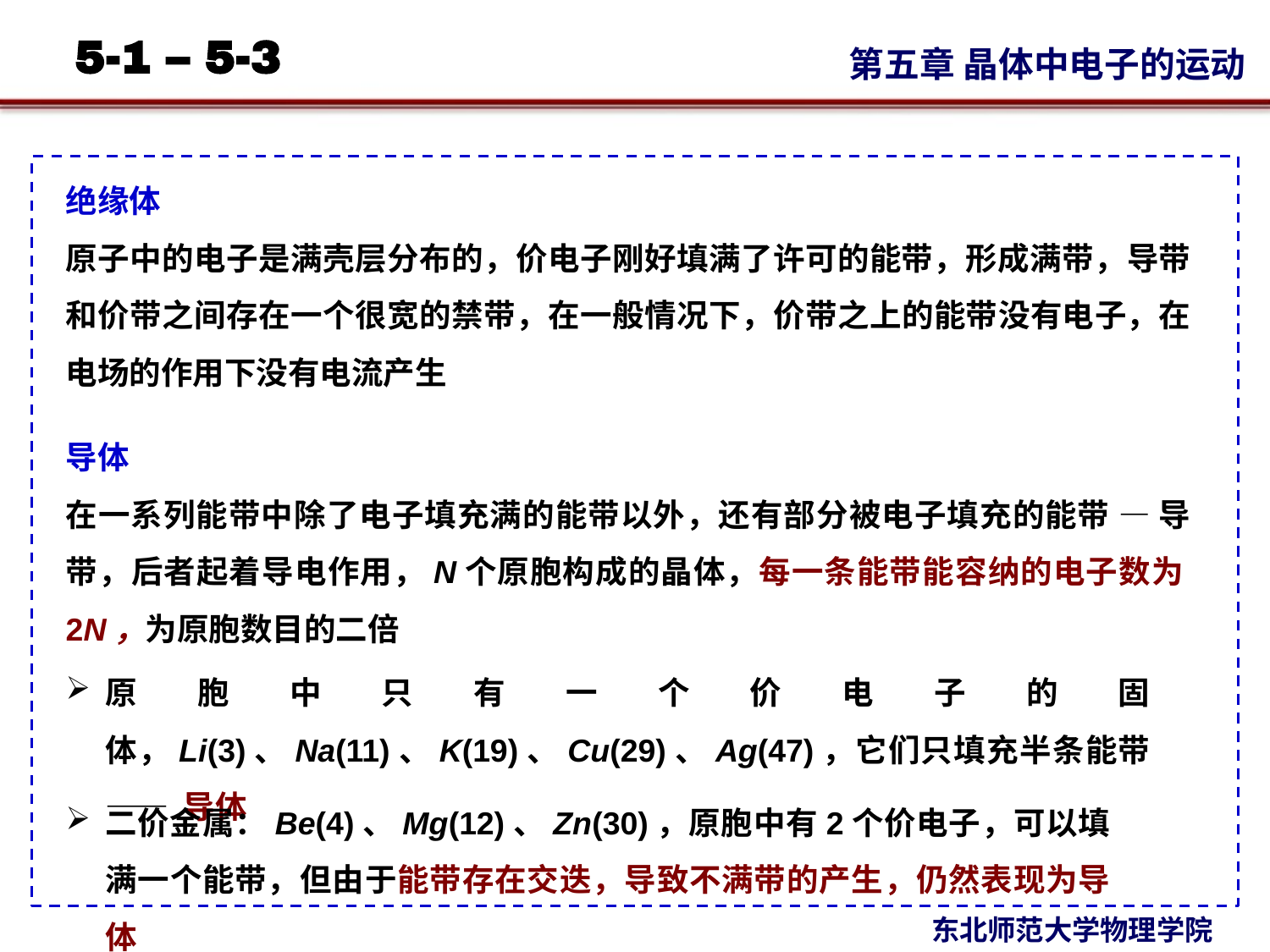

绝缘体
原子中的电子是满壳层分布的，价电子刚好填满了许可的能带，形成满带，导带和价带之间存在一个很宽的禁带，在一般情况下，价带之上的能带没有电子，在电场的作用下没有电流产生
导体
在一系列能带中除了电子填充满的能带以外，还有部分被电子填充的能带 — 导带，后者起着导电作用，N个原胞构成的晶体，每一条能带能容纳的电子数为2N，为原胞数目的二倍
原胞中只有一个价电子的固体，Li(3)、Na(11)、K(19)、Cu(29)、Ag(47)，它们只填充半条能带 ——  导体
二价金属：Be(4)、Mg(12)、Zn(30)，原胞中有2个价电子，可以填满一个能带，但由于能带存在交迭，导致不满带的产生，仍然表现为导体